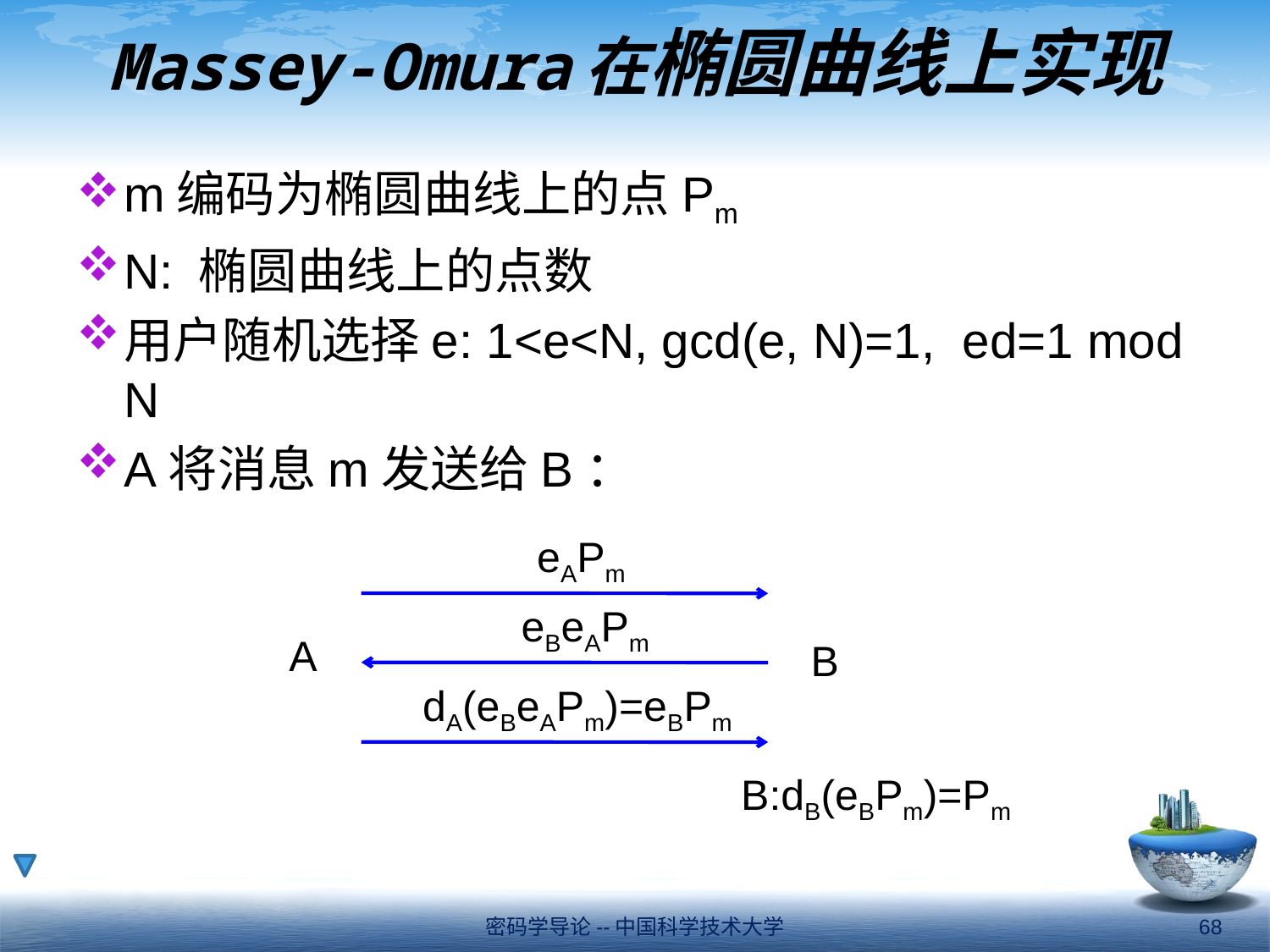

# Massey-Omura在椭圆曲线上实现
m编码为椭圆曲线上的点Pm
N: 椭圆曲线上的点数
用户随机选择e: 1<e<N, gcd(e, N)=1,  ed=1 mod N
A将消息m发送给B：

eAPm
eBeAPm
A
B
dA(eBeAPm)=eBPm
B:dB(eBPm)=Pm

密码学导论--中国科学技术大学
68